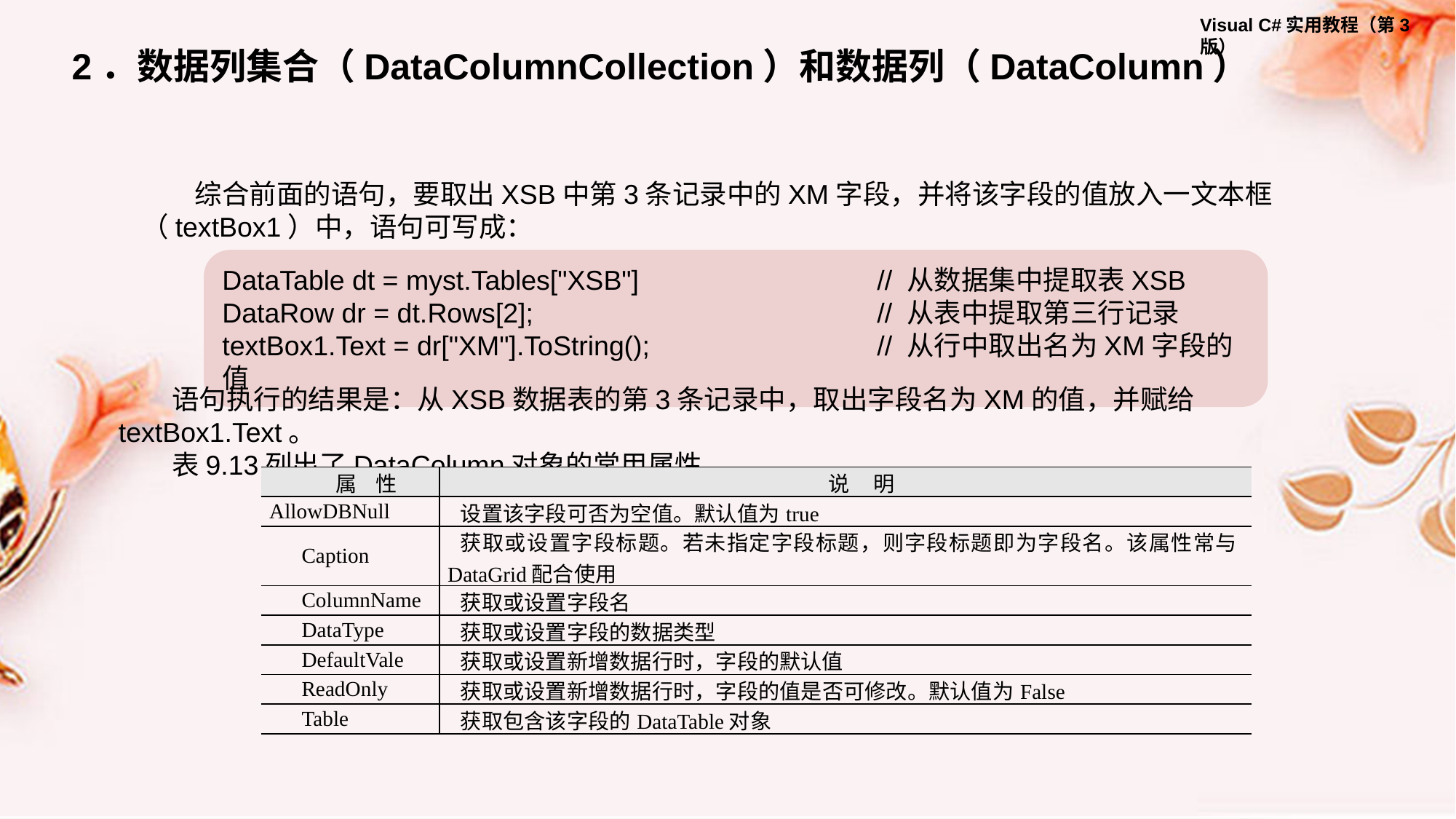

2．数据列集合（DataColumnCollection）和数据列（DataColumn）
综合前面的语句，要取出XSB中第3条记录中的XM字段，并将该字段的值放入一文本框（textBox1）中，语句可写成：
DataTable dt = myst.Tables["XSB"]                   	// 从数据集中提取表XSB
DataRow dr = dt.Rows[2];                			// 从表中提取第三行记录
textBox1.Text = dr["XM"].ToString();  		// 从行中取出名为XM字段的值
语句执行的结果是：从XSB数据表的第3条记录中，取出字段名为XM的值，并赋给textBox1.Text。
表9.13列出了DataColumn对象的常用属性。
| 属 性 | 说 明 |
| --- | --- |
| AllowDBNull | 设置该字段可否为空值。默认值为true |
| Caption | 获取或设置字段标题。若未指定字段标题，则字段标题即为字段名。该属性常与DataGrid配合使用 |
| ColumnName | 获取或设置字段名 |
| DataType | 获取或设置字段的数据类型 |
| DefaultVale | 获取或设置新增数据行时，字段的默认值 |
| ReadOnly | 获取或设置新增数据行时，字段的值是否可修改。默认值为False |
| Table | 获取包含该字段的DataTable对象 |